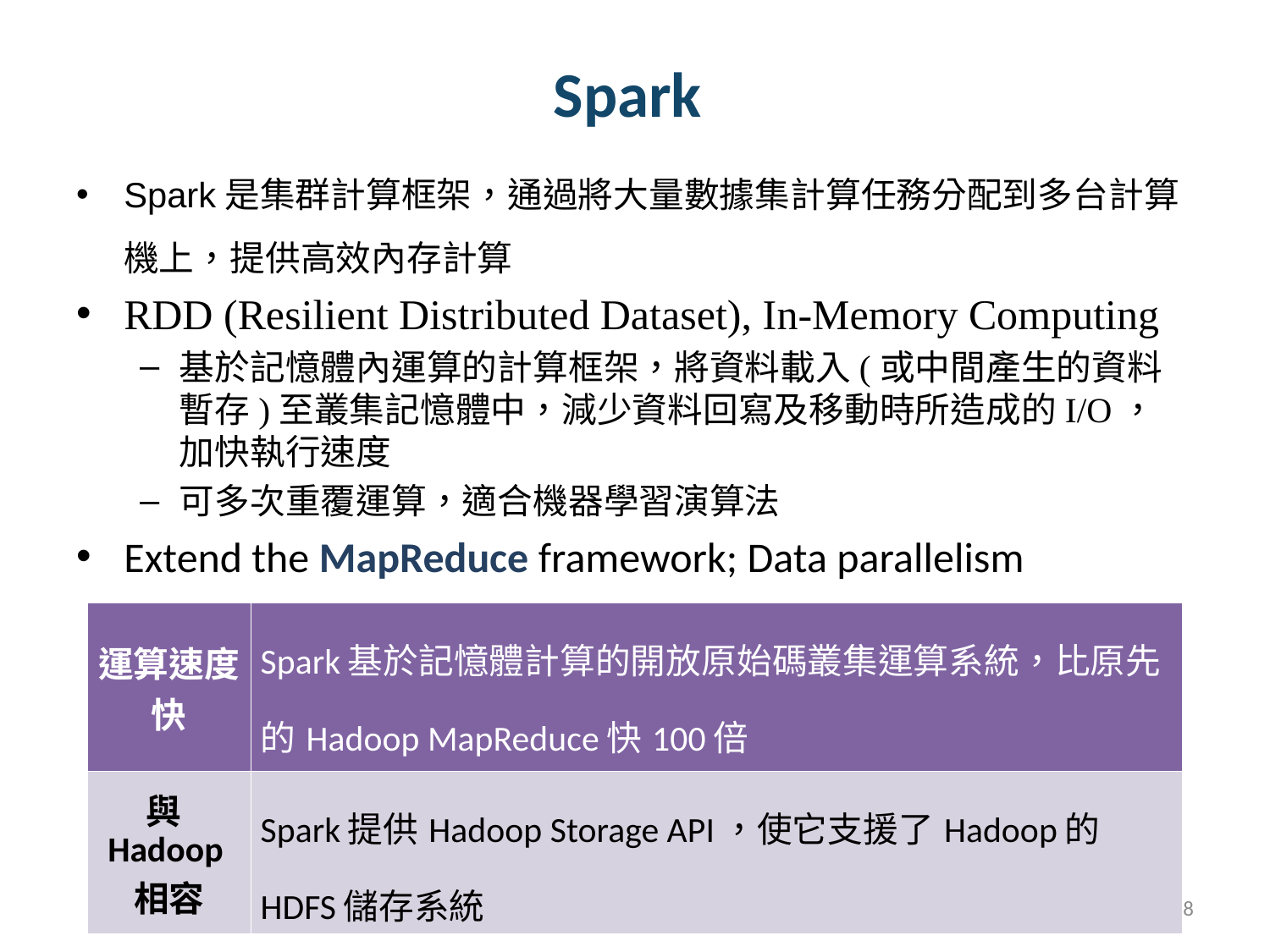

# Spark
Spark是集群計算框架，通過將大量數據集計算任務分配到多台計算機上，提供高效內存計算
RDD (Resilient Distributed Dataset), In-Memory Computing
基於記憶體內運算的計算框架，將資料載入(或中間產生的資料暫存)至叢集記憶體中，減少資料回寫及移動時所造成的I/O， 加快執行速度
可多次重覆運算，適合機器學習演算法
Extend the MapReduce framework; Data parallelism

| 運算速度快 | Spark基於記憶體計算的開放原始碼叢集運算系統，比原先的Hadoop MapReduce快100倍 |
| --- | --- |
| 與Hadoop相容 | Spark提供Hadoop Storage API，使它支援了Hadoop的HDFS儲存系統 |
58